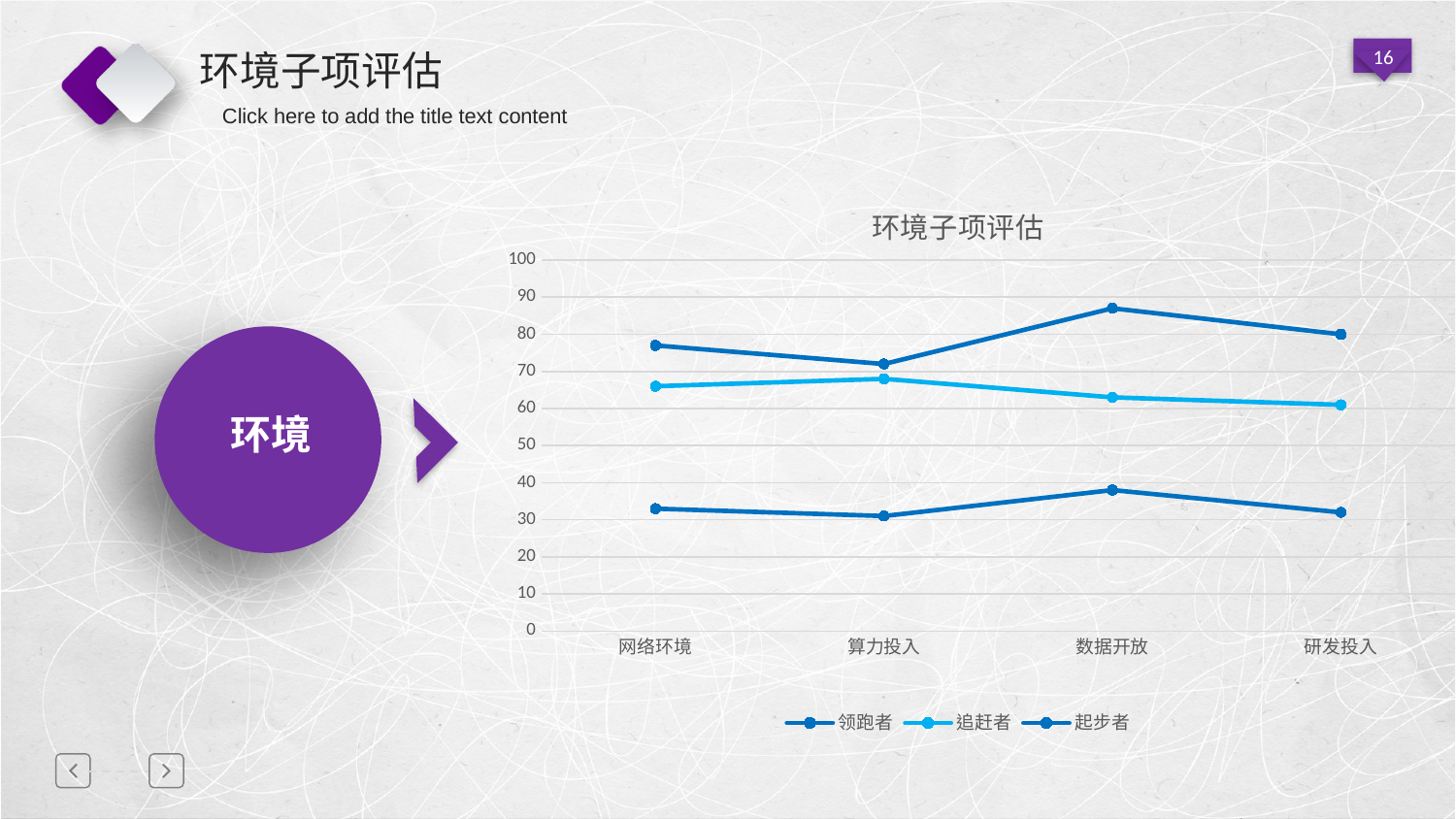

# 环境子项评估

### Chart: 环境子项评估

| Category |  |  |  |
|---|---|---|---|
| 网络环境 | 77.0 | 66.0 | 33.0 |
| 算力投入 | 72.0 | 68.0 | 31.0 |
| 数据开放 | 87.0 | 63.0 | 38.0 |
| 研发投入 | 80.0 | 61.0 | 32.0 |

规环境
延迟符